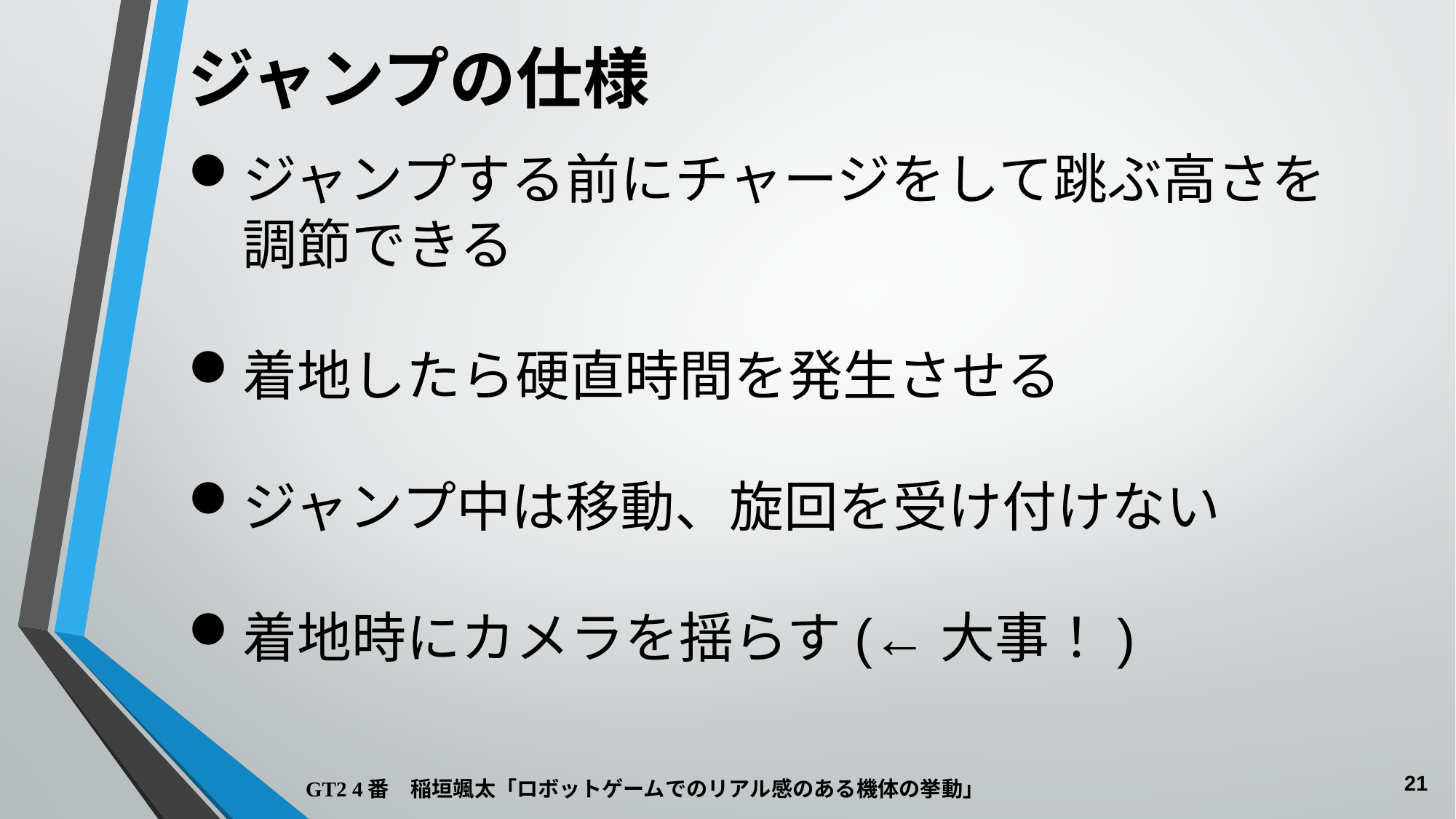

ジャンプの仕様
ジャンプする前にチャージをして跳ぶ高さを
　調節できる

着地したら硬直時間を発生させる

ジャンプ中は移動、旋回を受け付けない

着地時にカメラを揺らす(←大事！)

21
GT2 4番　稲垣颯太「ロボットゲームでのリアル感のある機体の挙動」